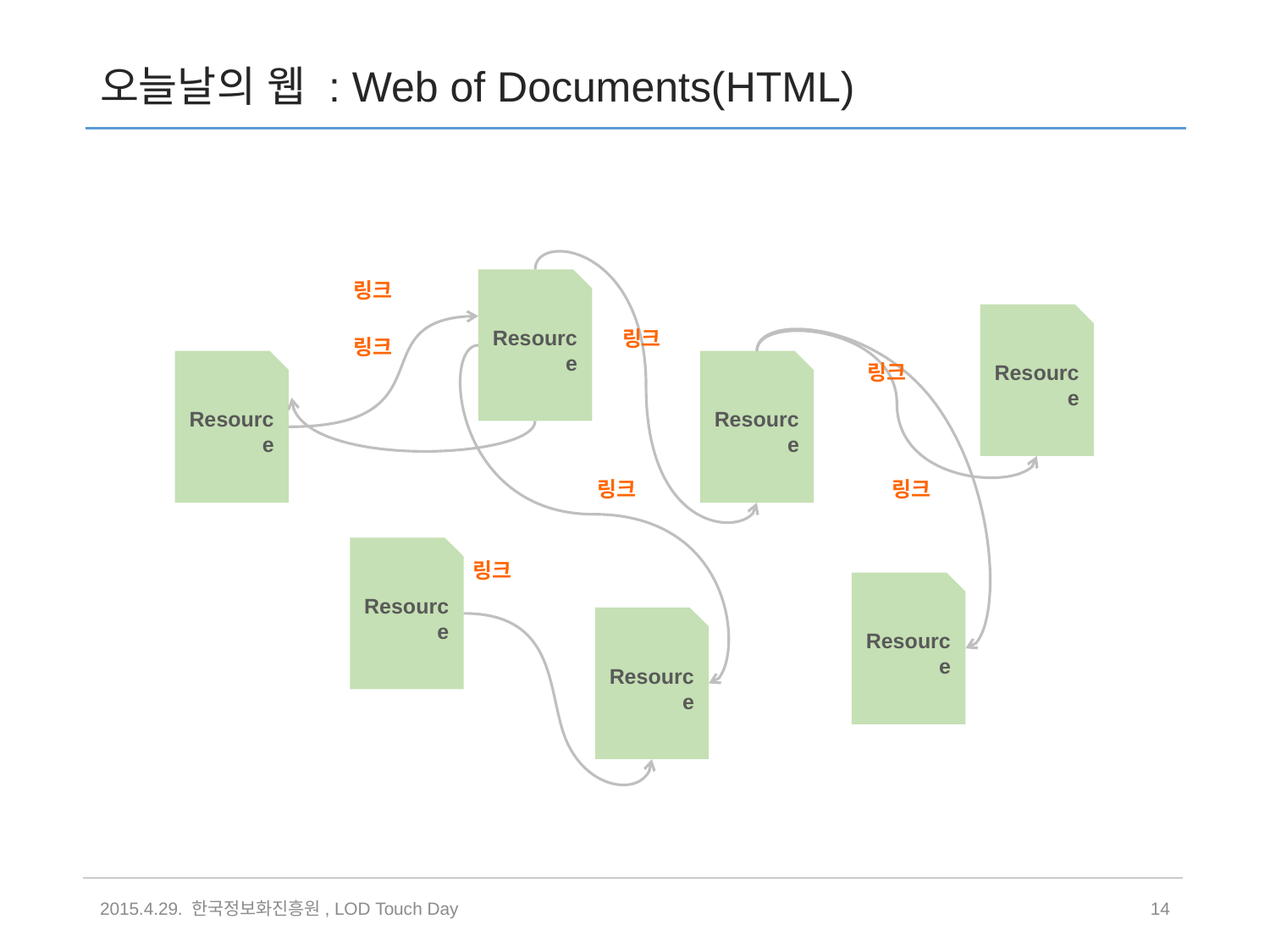

# 오늘날의 웹 : Web of Documents(HTML)
Resource
링크
Resource
링크
링크
Resource
Resource
링크
링크
링크
Resource
링크
Resource
Resource
2015.4.29. 한국정보화진흥원, LOD Touch Day
14